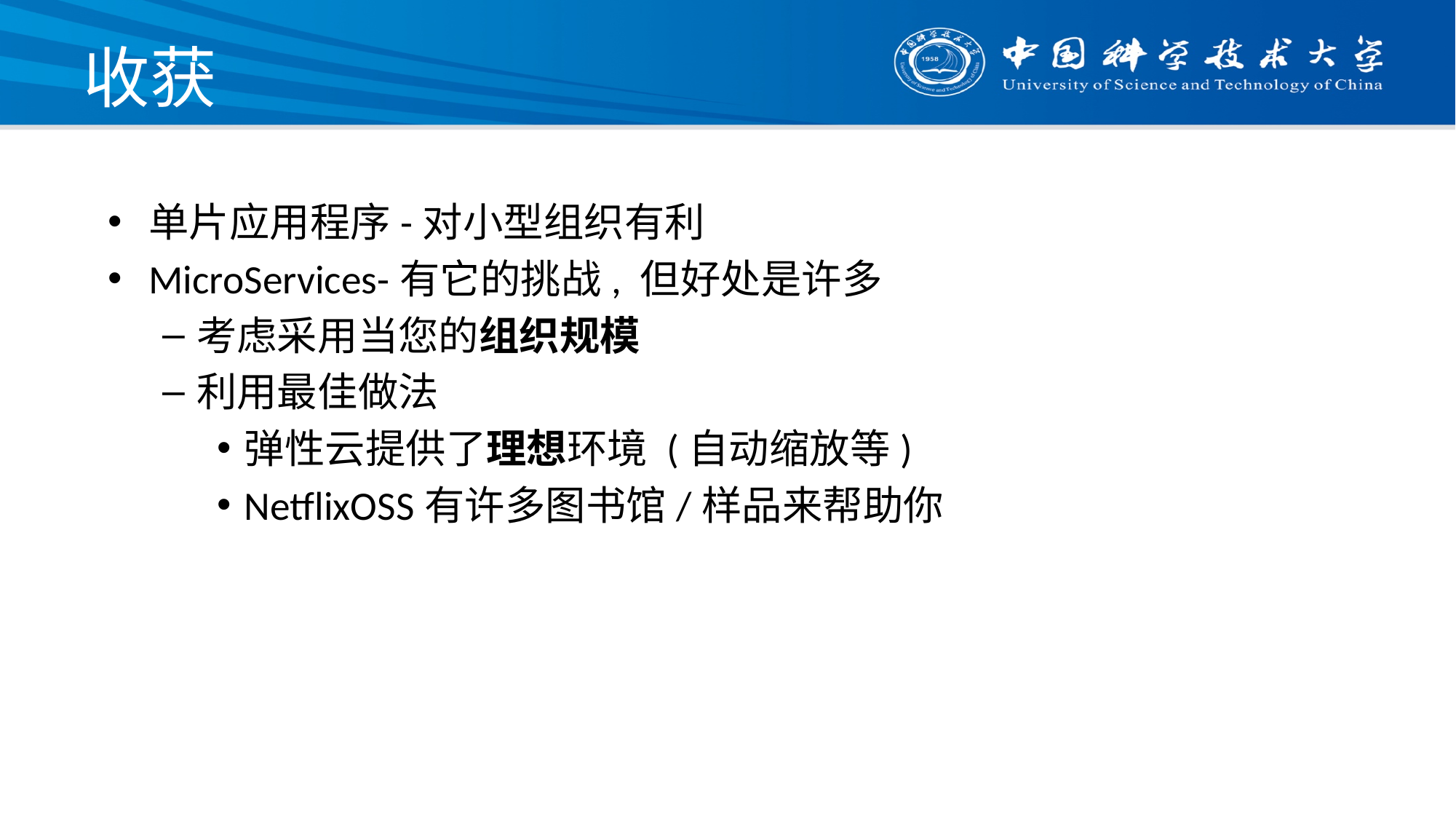

# 收获
单片应用程序-对小型组织有利
MicroServices-有它的挑战, 但好处是许多
考虑采用当您的组织规模
利用最佳做法
弹性云提供了理想环境 (自动缩放等)
NetflixOSS有许多图书馆/样品来帮助你